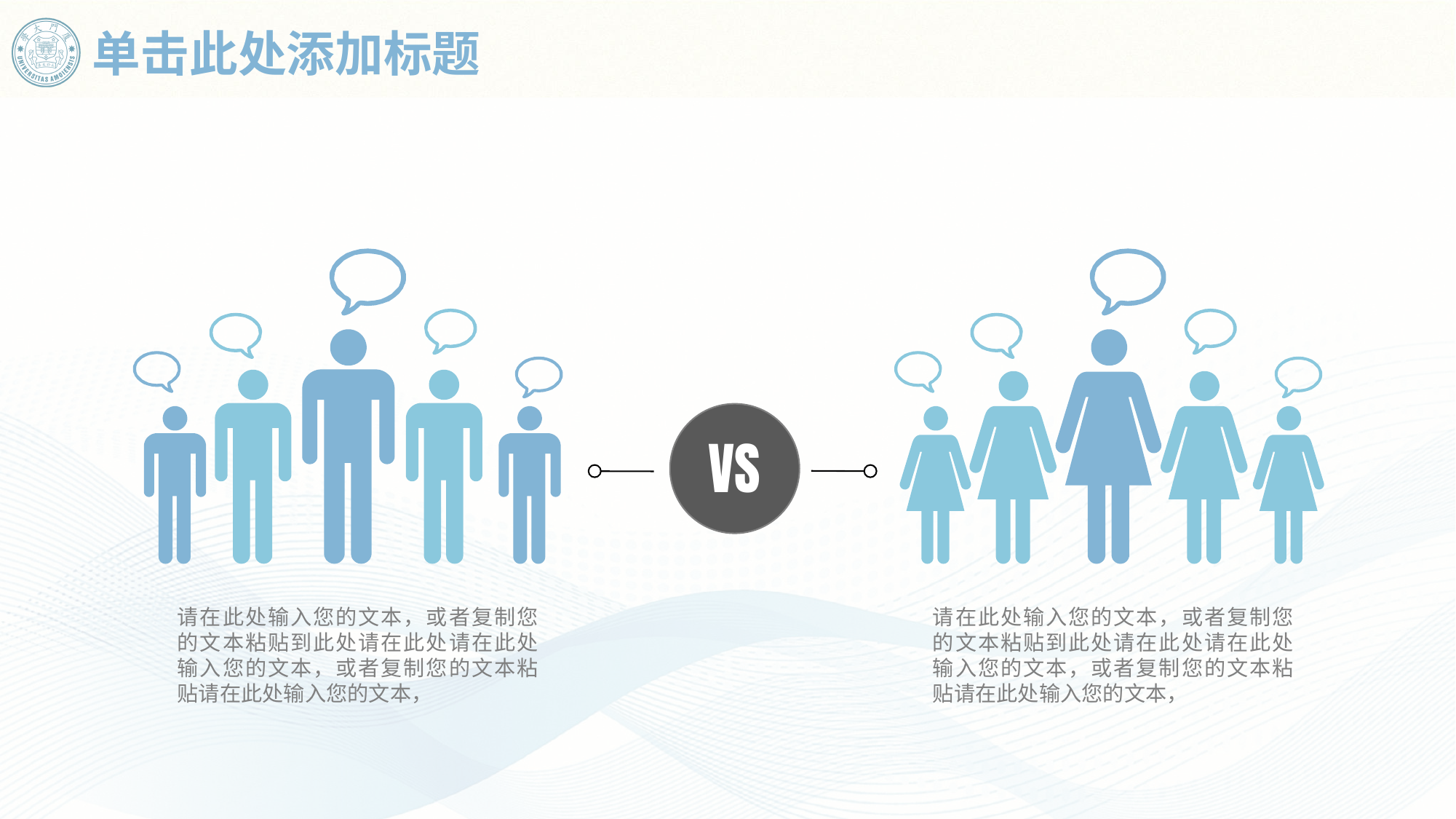

# 单击此处添加标题

VS

请在此处输入您的文本，或者复制您的文本粘贴到此处请在此处请在此处输入您的文本，或者复制您的文本粘贴请在此处输入您的文本，
请在此处输入您的文本，或者复制您的文本粘贴到此处请在此处请在此处输入您的文本，或者复制您的文本粘贴请在此处输入您的文本，